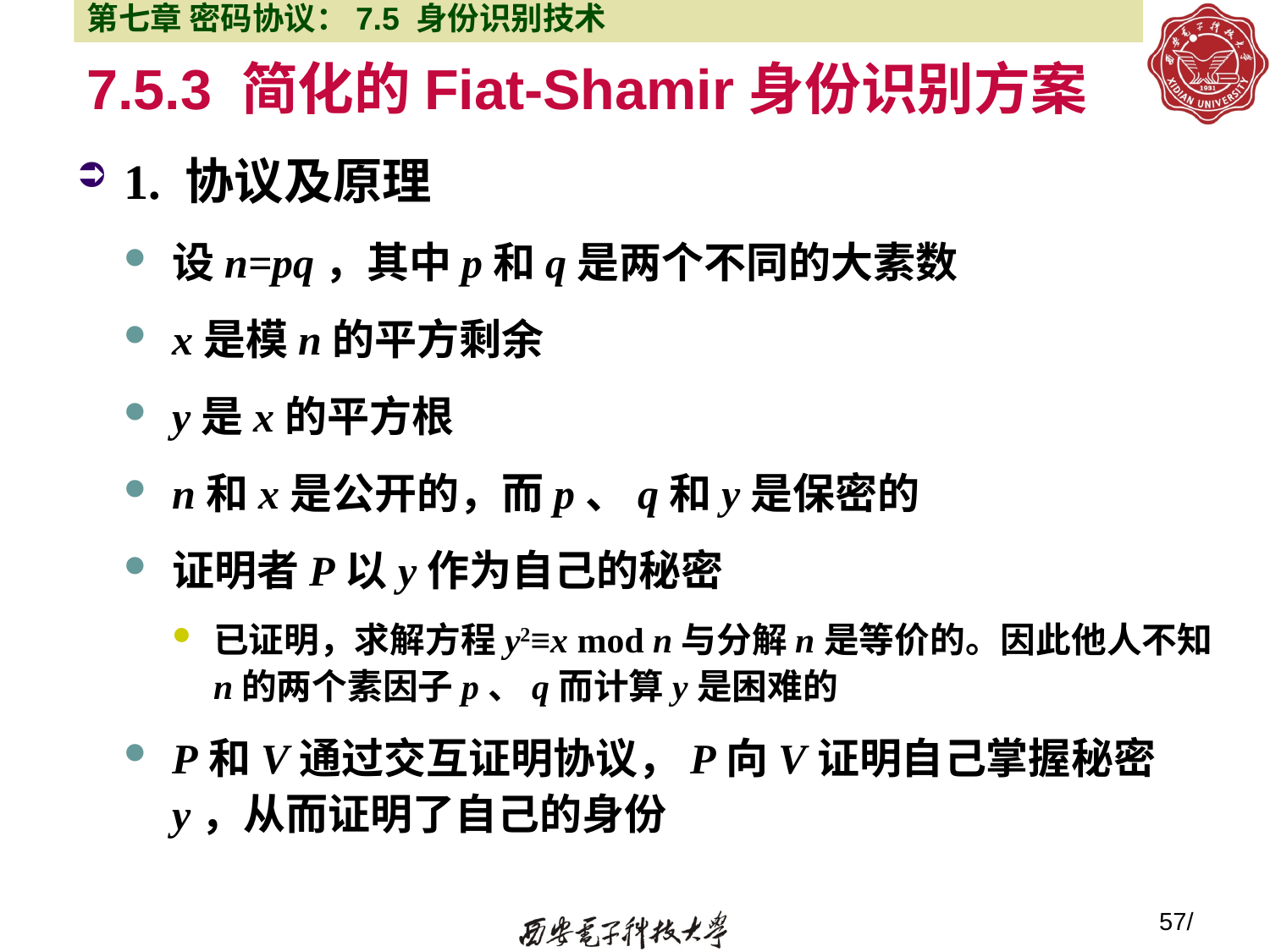

第七章 密码协议：7.5 身份识别技术
# 7.5.3 简化的Fiat-Shamir身份识别方案
1. 协议及原理
设n=pq，其中p和q是两个不同的大素数
x是模n的平方剩余
y是x的平方根
n和x是公开的，而p、q和y是保密的
证明者P以y作为自己的秘密
已证明，求解方程y2≡x mod n与分解n是等价的。因此他人不知n的两个素因子p、q而计算y是困难的
P和V通过交互证明协议，P向V证明自己掌握秘密y，从而证明了自己的身份
57/